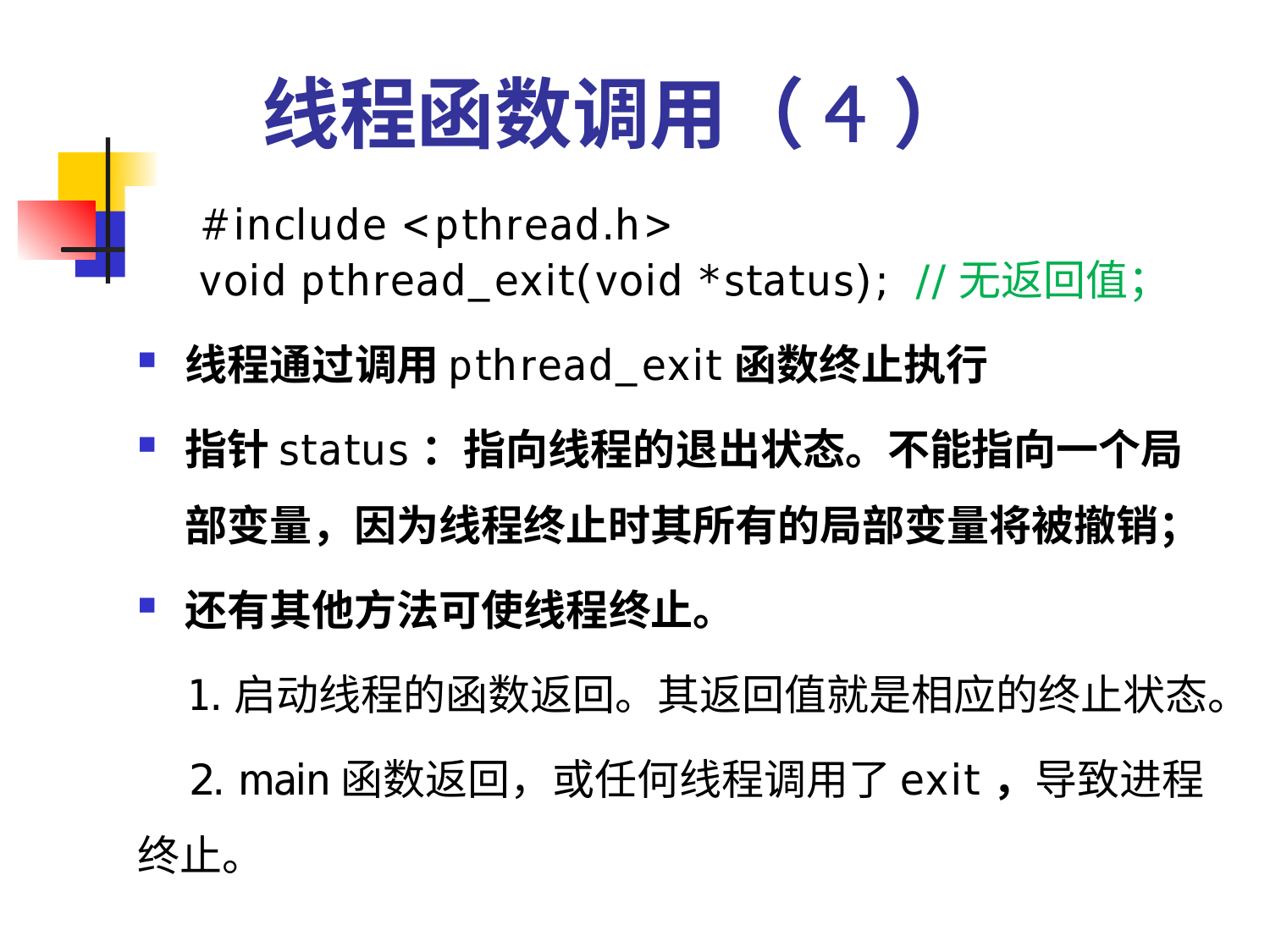

# 线程函数调用（4）
     #include <pthread.h>
     void pthread_exit(void *status);  //无返回值；
线程通过调用pthread_exit函数终止执行
指针status：指向线程的退出状态。不能指向一个局部变量，因为线程终止时其所有的局部变量将被撤销；
还有其他方法可使线程终止。
    1.启动线程的函数返回。其返回值就是相应的终止状态。
    2. main函数返回，或任何线程调用了exit，导致进程终止。